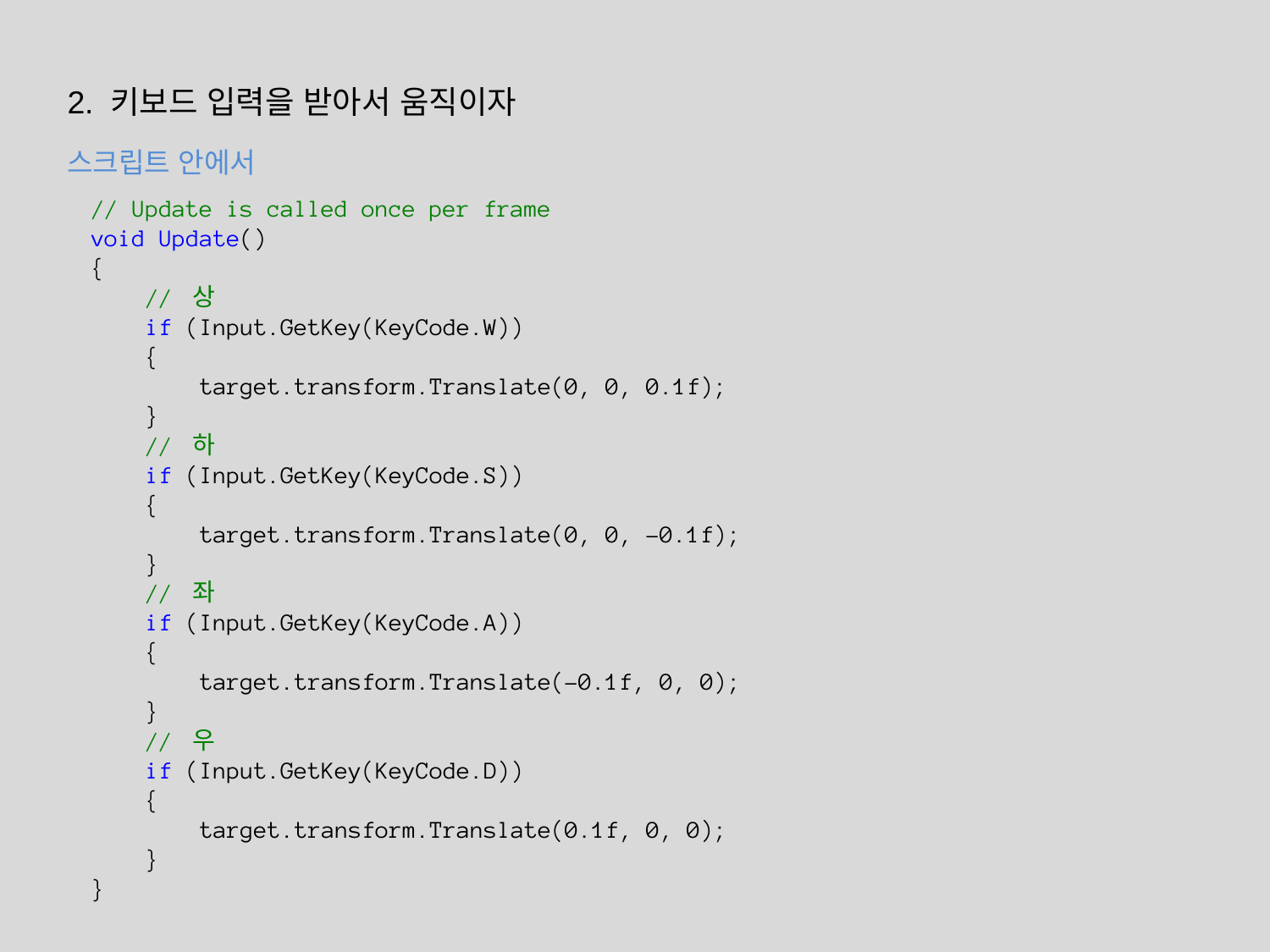

2. 키보드 입력을 받아서 움직이자
스크립트 안에서
    // Update is called once per frame
    void Update()
    {
        // 상
        if (Input.GetKey(KeyCode.W))
        {
            target.transform.Translate(0, 0, 0.1f);
        }
        // 하
        if (Input.GetKey(KeyCode.S))
        {
            target.transform.Translate(0, 0, -0.1f);
        }
        // 좌
        if (Input.GetKey(KeyCode.A))
        {
            target.transform.Translate(-0.1f, 0, 0);
        }
        // 우
        if (Input.GetKey(KeyCode.D))
        {
            target.transform.Translate(0.1f, 0, 0);
        }
    }